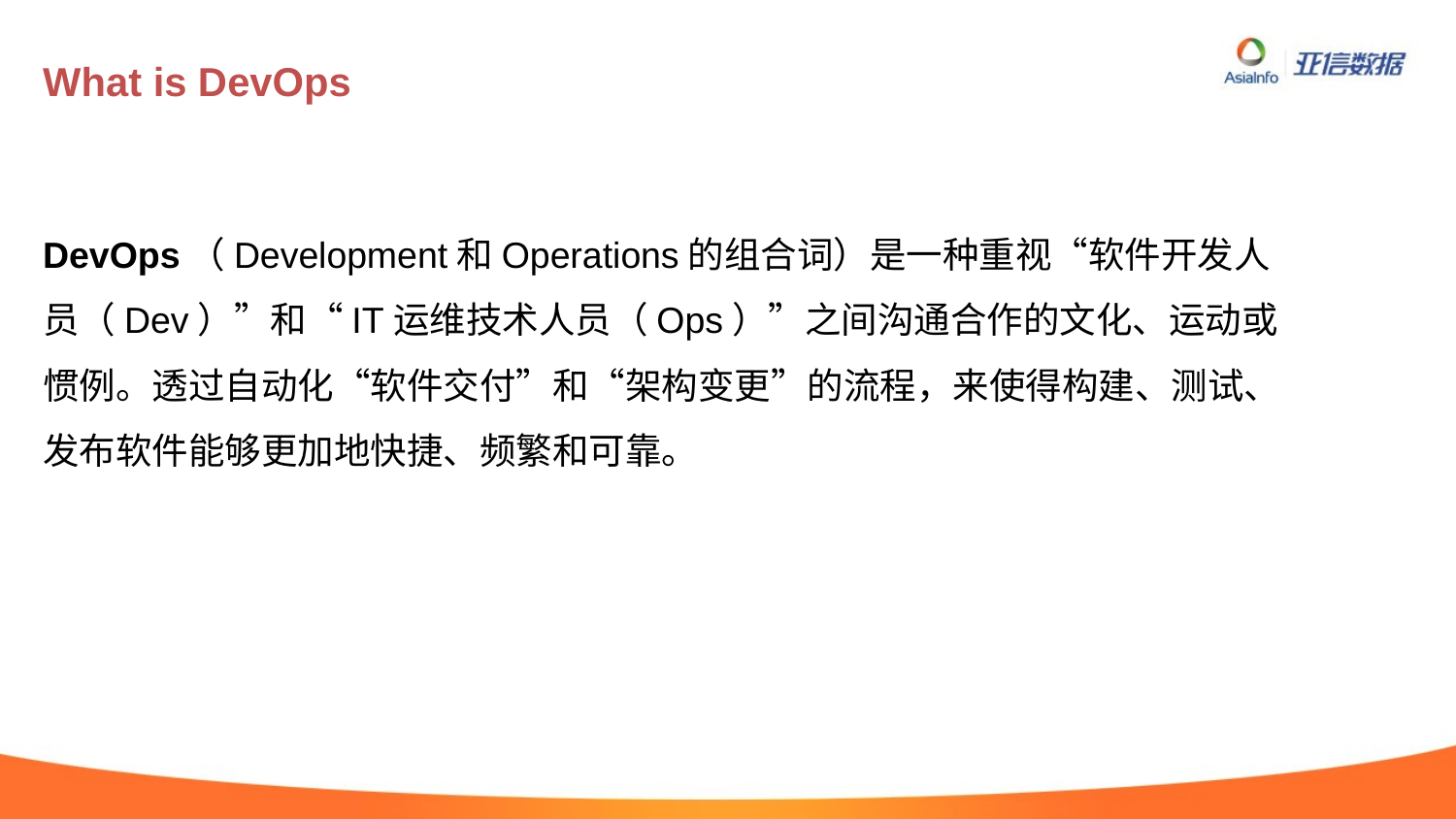

# What is DevOps
DevOps（Development和Operations的组合词）是一种重视“软件开发人员（Dev）”和“IT运维技术人员（Ops）”之间沟通合作的文化、运动或惯例。透过自动化“软件交付”和“架构变更”的流程，来使得构建、测试、发布软件能够更加地快捷、频繁和可靠。